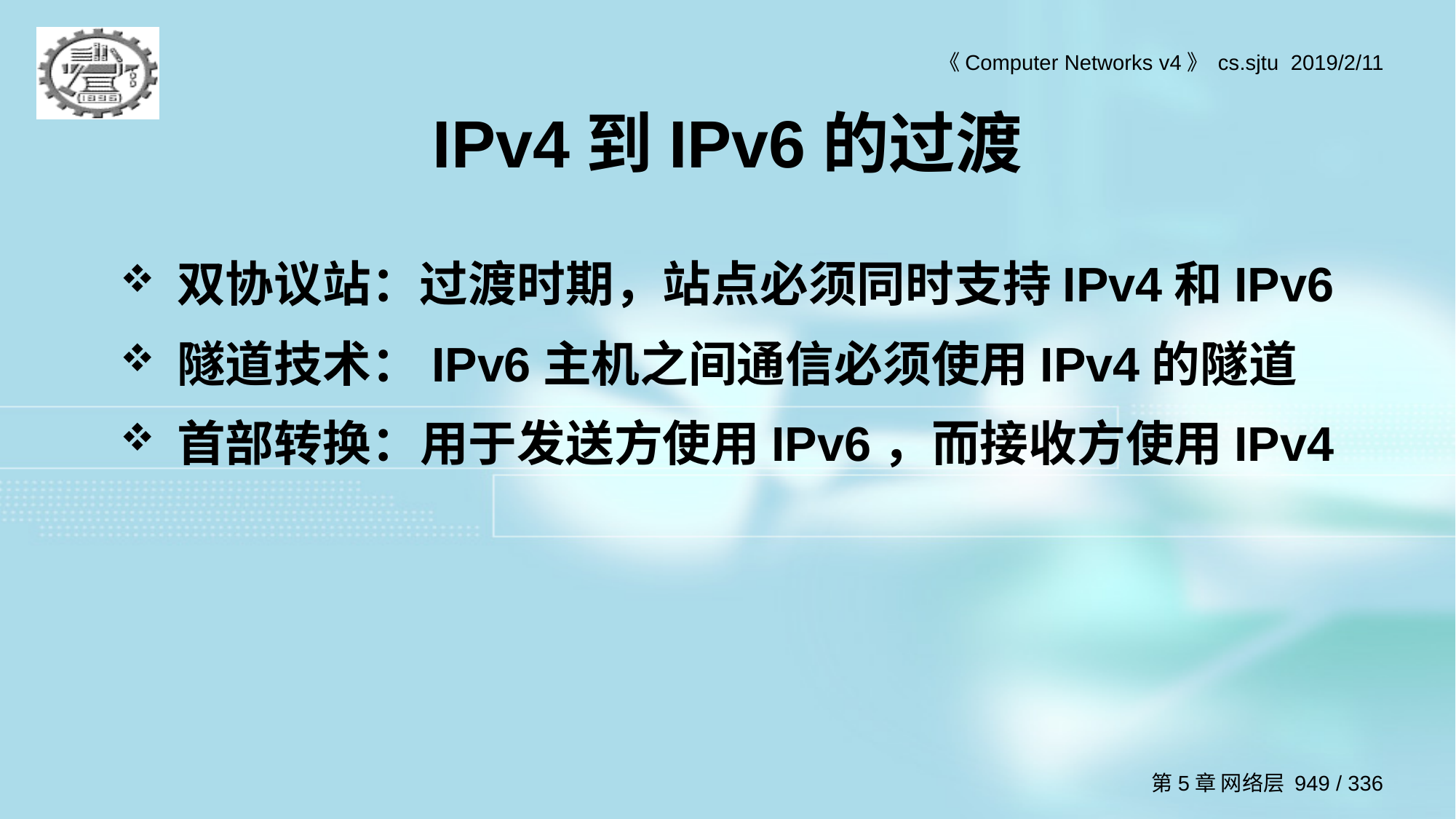

# IPv4到IPv6的过渡
双协议站：过渡时期，站点必须同时支持IPv4和IPv6
隧道技术：IPv6主机之间通信必须使用IPv4的隧道
首部转换：用于发送方使用IPv6，而接收方使用IPv4